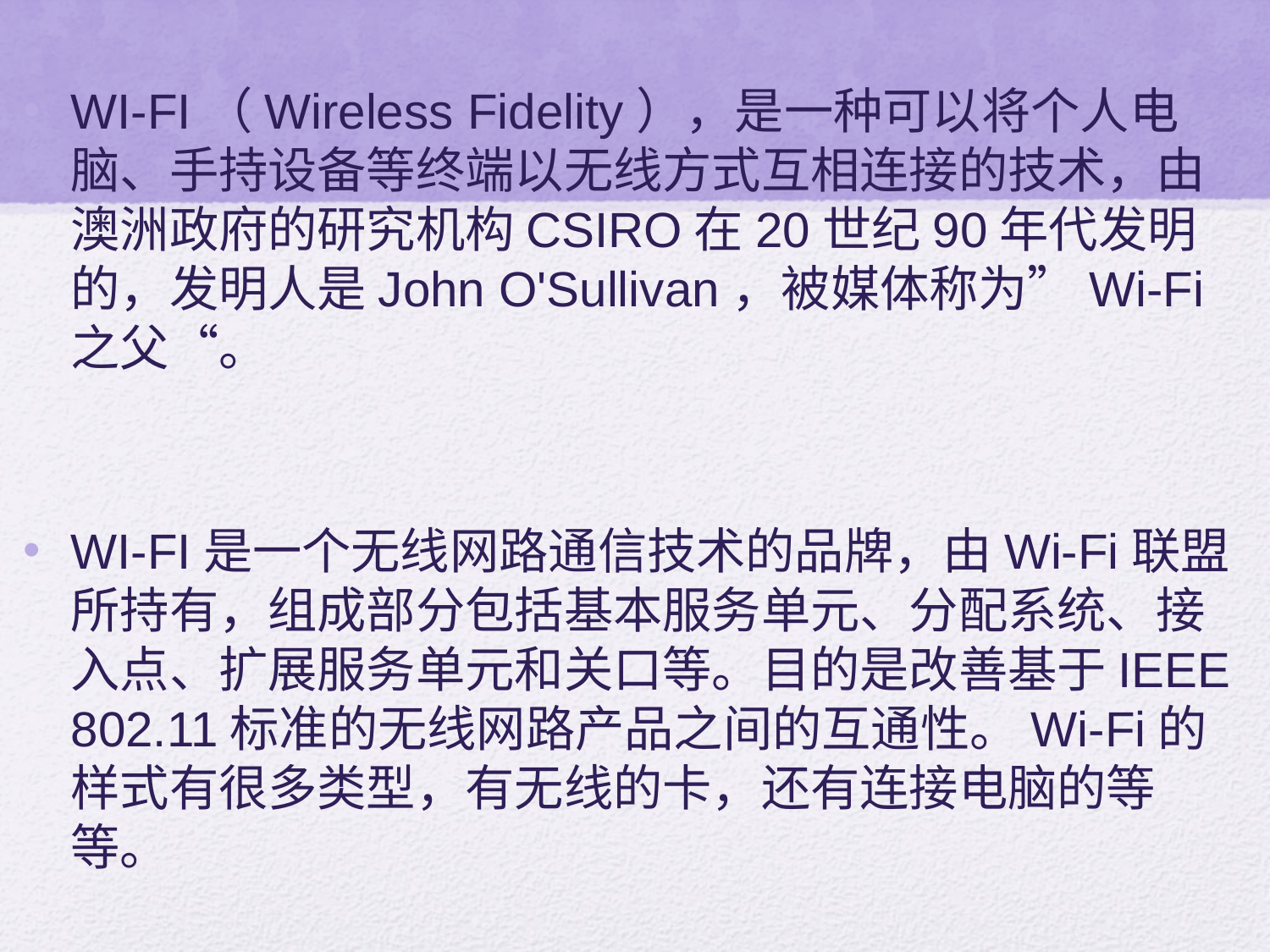

WI-FI（Wireless Fidelity），是一种可以将个人电脑、手持设备等终端以无线方式互相连接的技术，由澳洲政府的研究机构CSIRO在20世纪90年代发明的，发明人是John O'Sullivan，被媒体称为”Wi-Fi之父“。

WI-FI是一个无线网路通信技术的品牌，由Wi-Fi联盟所持有，组成部分包括基本服务单元、分配系统、接入点、扩展服务单元和关口等。目的是改善基于IEEE 802.11标准的无线网路产品之间的互通性。Wi-Fi的样式有很多类型，有无线的卡，还有连接电脑的等等。